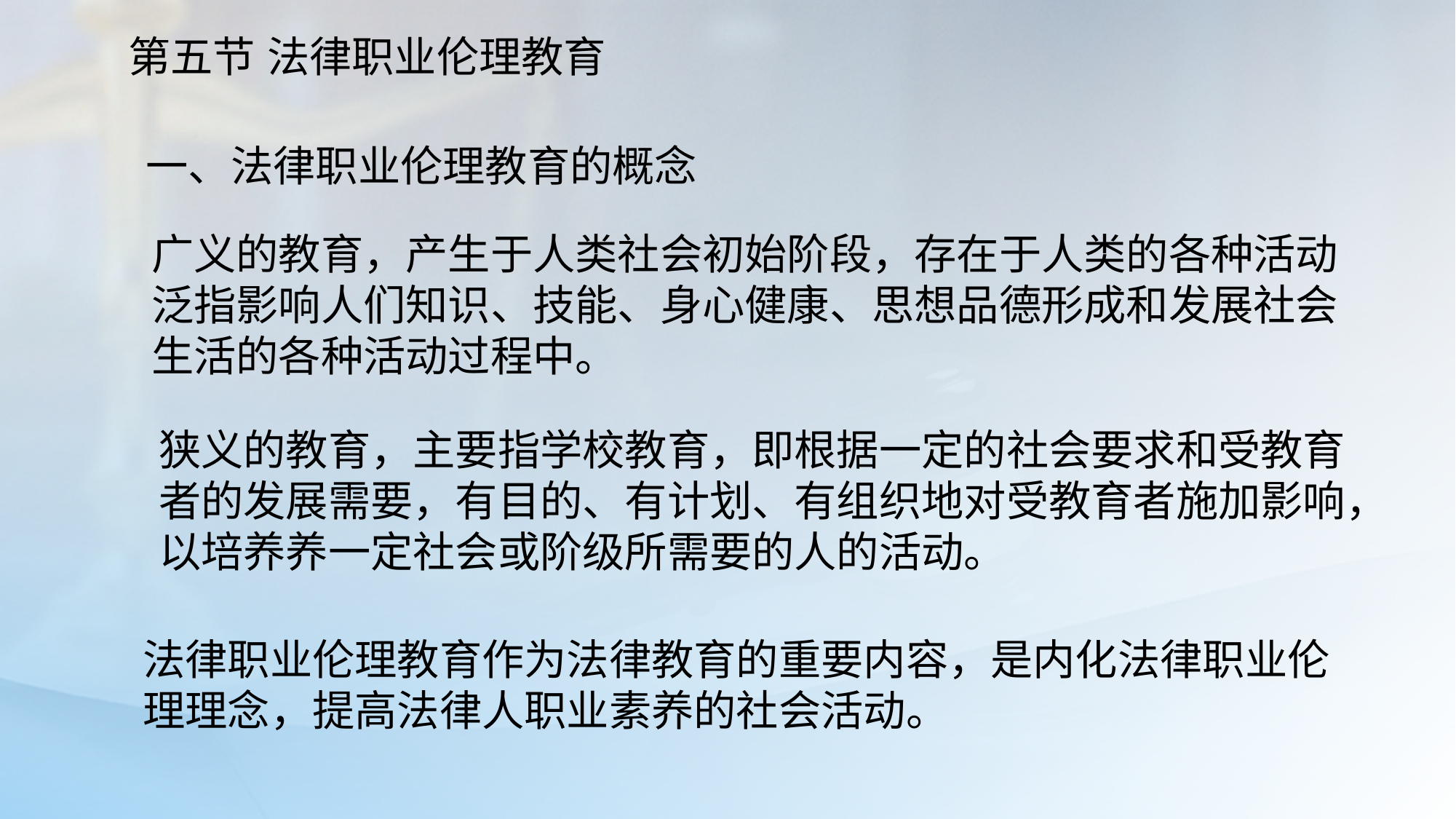

第五节 法律职业伦理教育
一、法律职业伦理教育的概念
广义的教育，产生于人类社会初始阶段，存在于人类的各种活动泛指影响人们知识、技能、身心健康、思想品德形成和发展社会生活的各种活动过程中。
狭义的教育，主要指学校教育，即根据一定的社会要求和受教育者的发展需要，有目的、有计划、有组织地对受教育者施加影响，以培养养一定社会或阶级所需要的人的活动。
法律职业伦理教育作为法律教育的重要内容，是内化法律职业伦理理念，提高法律人职业素养的社会活动。